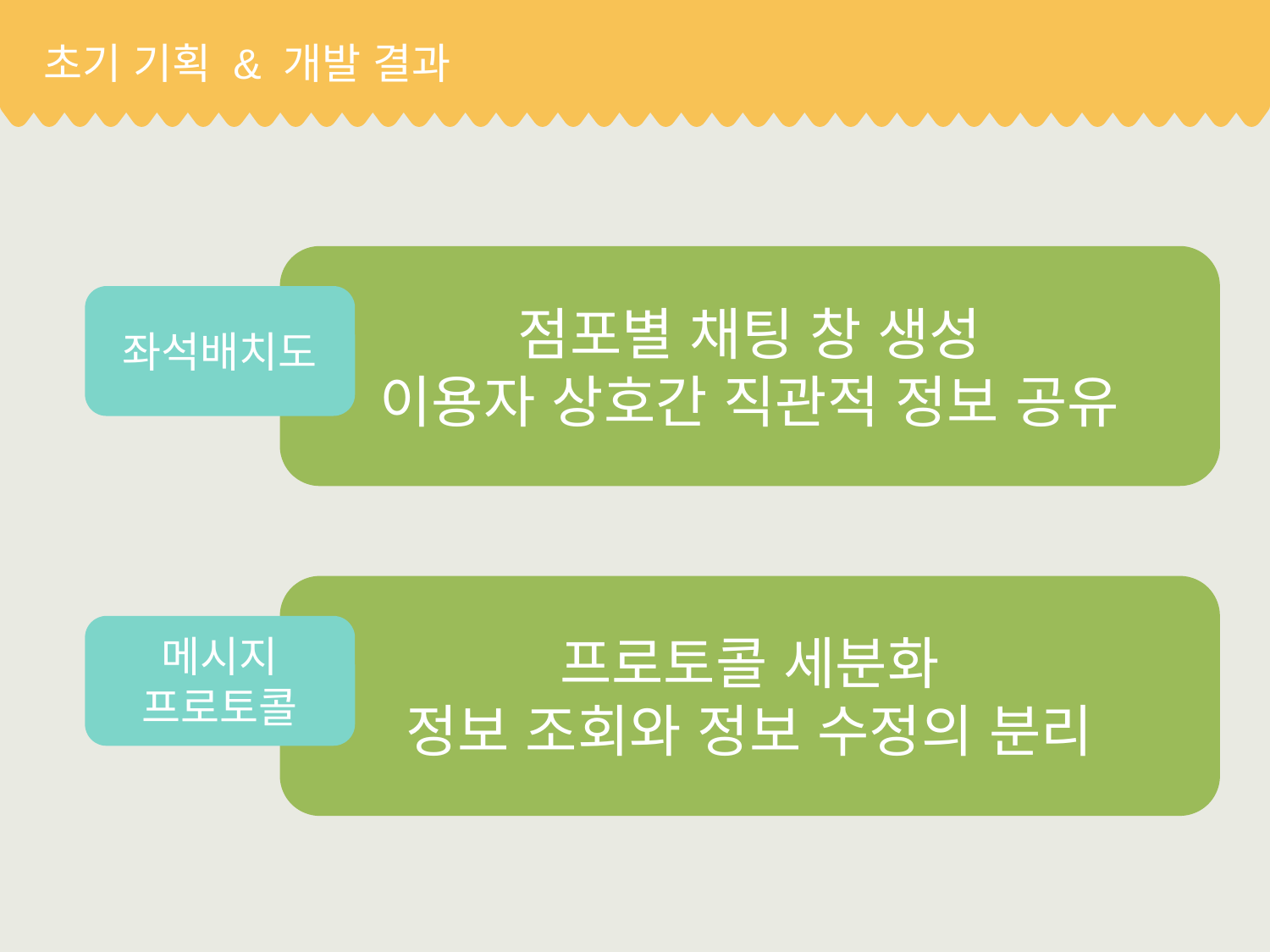

# 초기 기획 & 개발 결과

점포별 채팅 창 생성
이용자 상호간 직관적 정보 공유
좌석배치도
프로토콜 세분화
정보 조회와 정보 수정의 분리
메시지 프로토콜